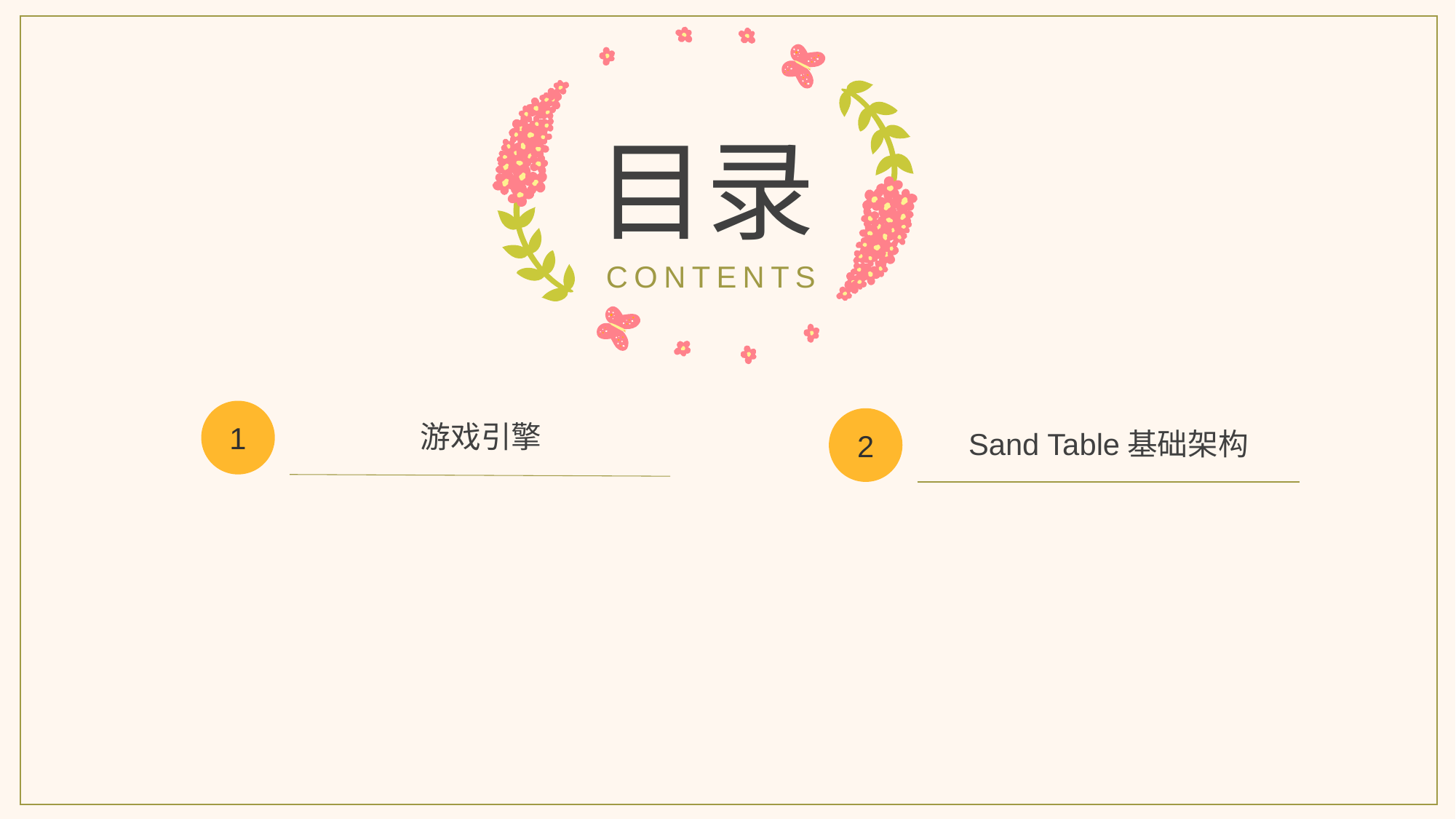

目录
CONTENTS
1
2
游戏引擎
Sand Table基础架构